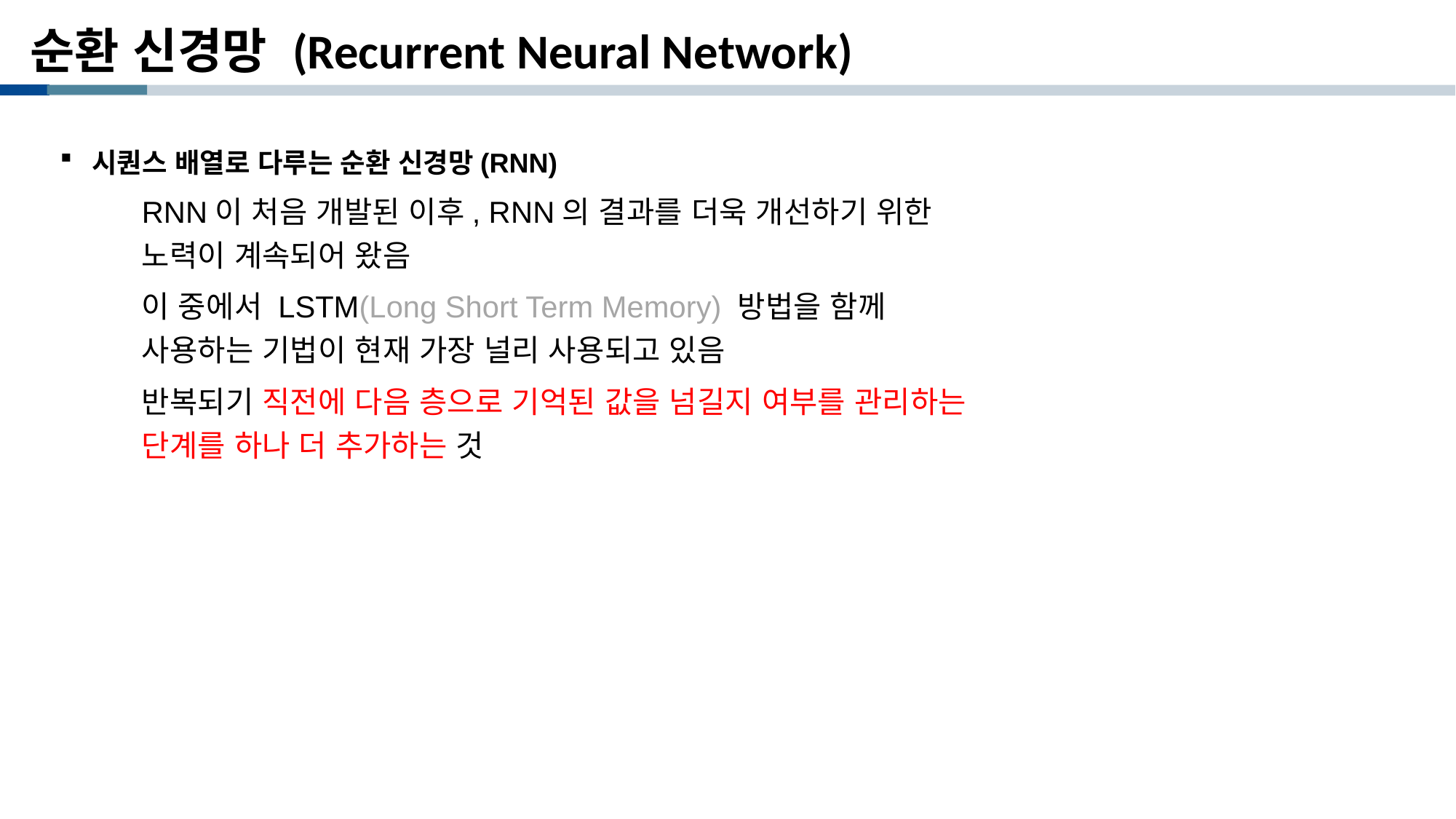

# 순환 신경망 (Recurrent Neural Network)
시퀀스 배열로 다루는 순환 신경망(RNN)
RNN이 처음 개발된 이후, RNN의 결과를 더욱 개선하기 위한 노력이 계속되어 왔음
이 중에서 LSTM(Long Short Term Memory) 방법을 함께 사용하는 기법이 현재 가장 널리 사용되고 있음
반복되기 직전에 다음 층으로 기억된 값을 넘길지 여부를 관리하는 단계를 하나 더 추가하는 것